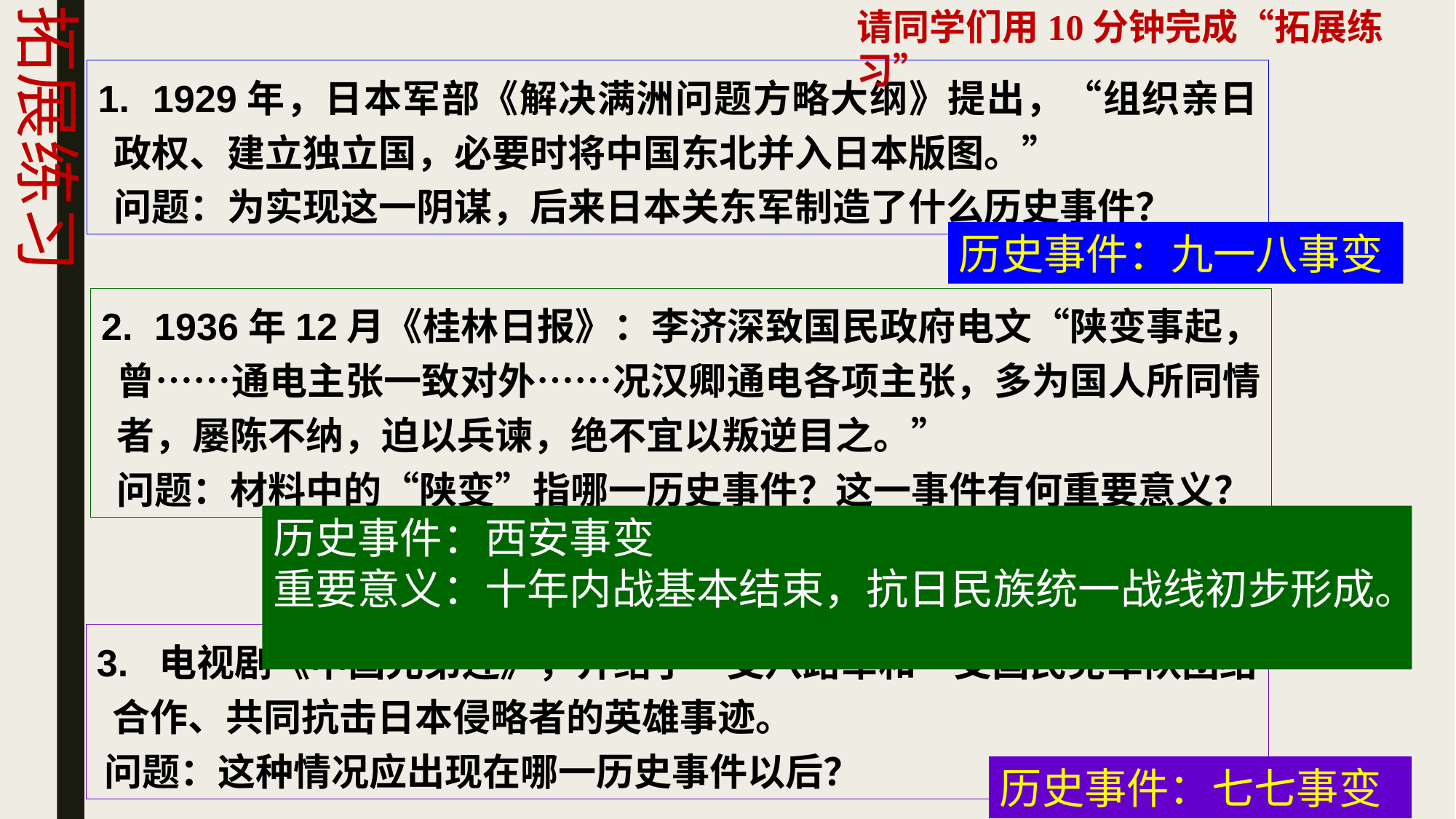

拓展练习
请同学们用10分钟完成“拓展练习”
1.  1929年，日本军部《解决满洲问题方略大纲》提出，“组织亲日政权、建立独立国，必要时将中国东北并入日本版图。”
问题：为实现这一阴谋，后来日本关东军制造了什么历史事件？
历史事件：九一八事变
2.  1936年12月《桂林日报》：李济深致国民政府电文“陕变事起，曾……通电主张一致对外……况汉卿通电各项主张，多为国人所同情者，屡陈不纳，迫以兵谏，绝不宜以叛逆目之。”
问题：材料中的“陕变”指哪一历史事件？这一事件有何重要意义？
历史事件：西安事变
重要意义：十年内战基本结束，抗日民族统一战线初步形成。
3.  电视剧《中国兄弟连》，介绍了一支八路军和一支国民党军队团结合作、共同抗击日本侵略者的英雄事迹。
问题：这种情况应出现在哪一历史事件以后？
历史事件：七七事变